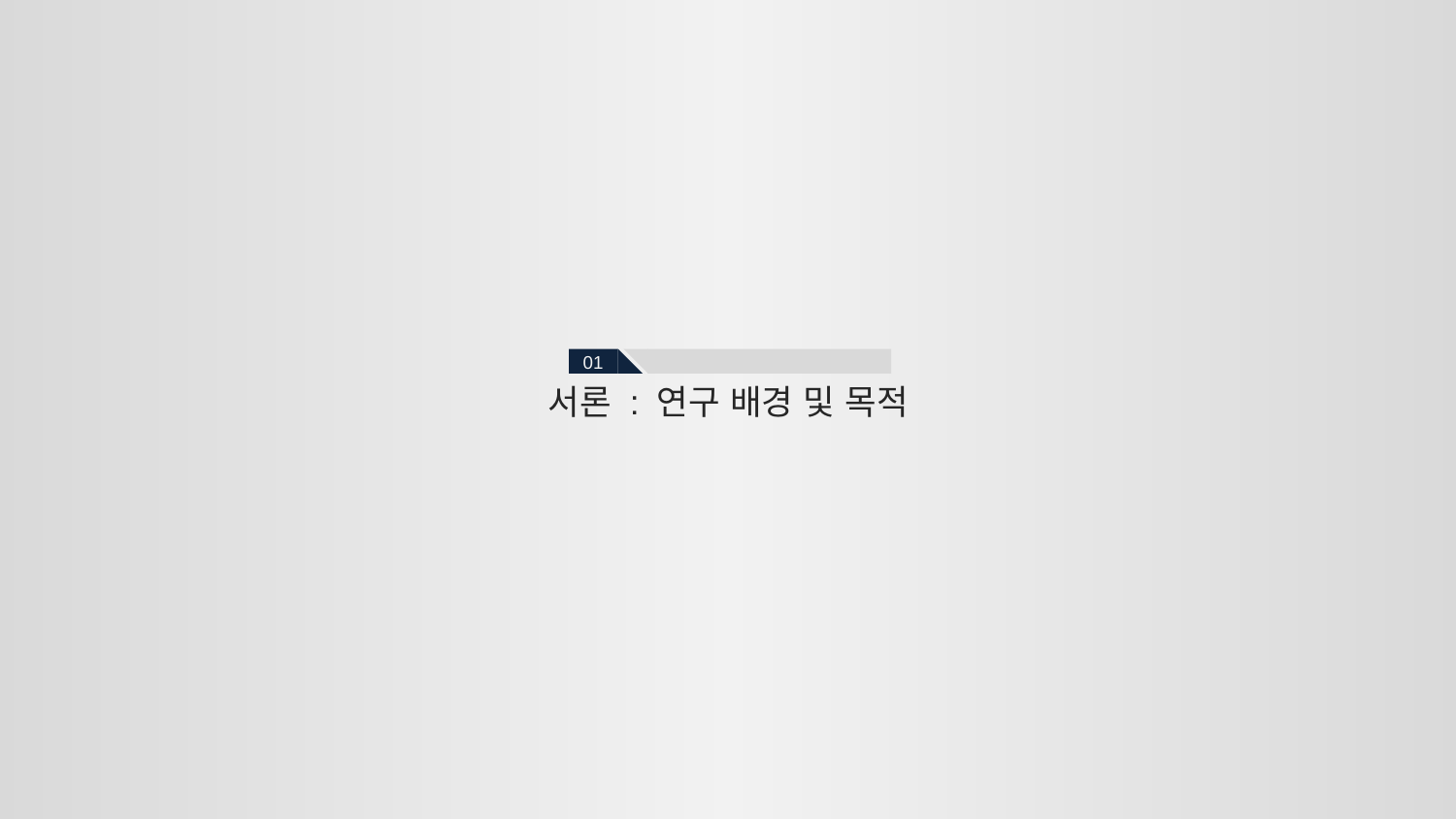

01

서론 : 연구 배경 및 목적